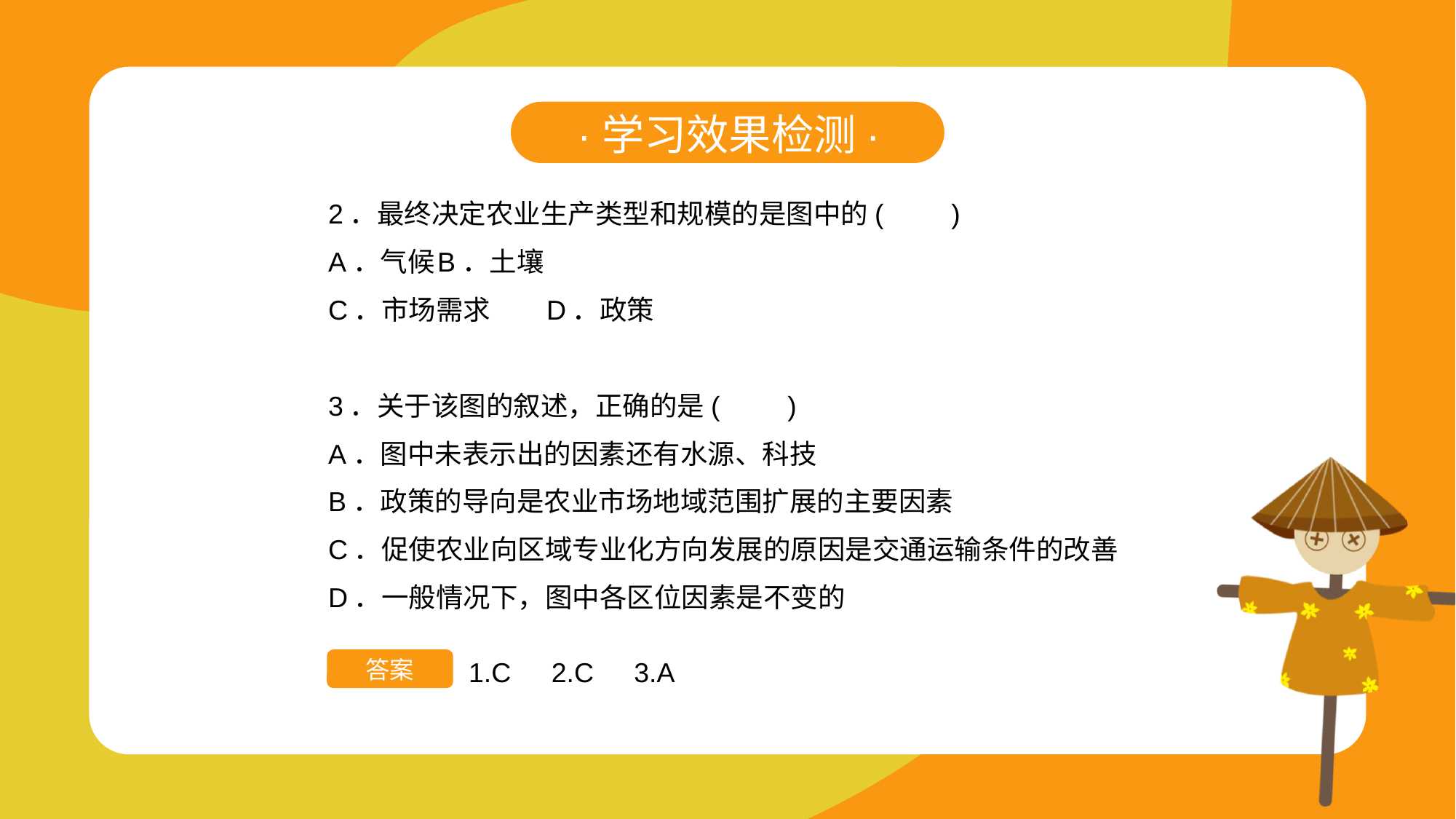

·学习效果检测·
2．最终决定农业生产类型和规模的是图中的(　　)
A．气候	B．土壤
C．市场需求	D．政策

3．关于该图的叙述，正确的是(　　)
A．图中未表示出的因素还有水源、科技
B．政策的导向是农业市场地域范围扩展的主要因素
C．促使农业向区域专业化方向发展的原因是交通运输条件的改善
D．一般情况下，图中各区位因素是不变的
答案
1.C　2.C　3.A